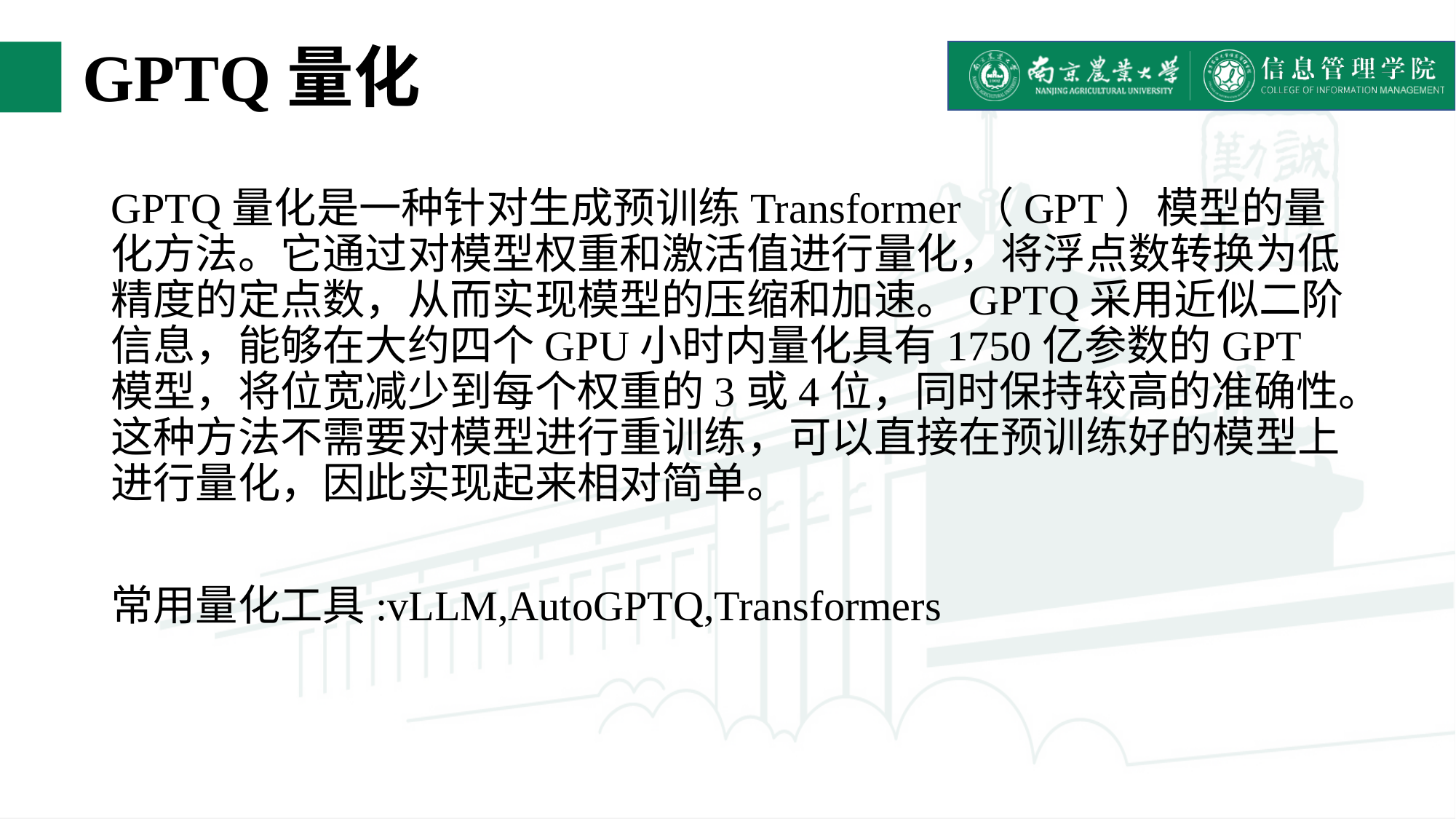

# GPTQ量化
GPTQ量化是一种针对生成预训练Transformer（GPT）模型的量化方法。它通过对模型权重和激活值进行量化，将浮点数转换为低精度的定点数，从而实现模型的压缩和加速。GPTQ采用近似二阶信息，能够在大约四个GPU小时内量化具有1750亿参数的GPT模型，将位宽减少到每个权重的3或4位，同时保持较高的准确性。这种方法不需要对模型进行重训练，可以直接在预训练好的模型上进行量化，因此实现起来相对简单。

常用量化工具:vLLM,AutoGPTQ,Transformers